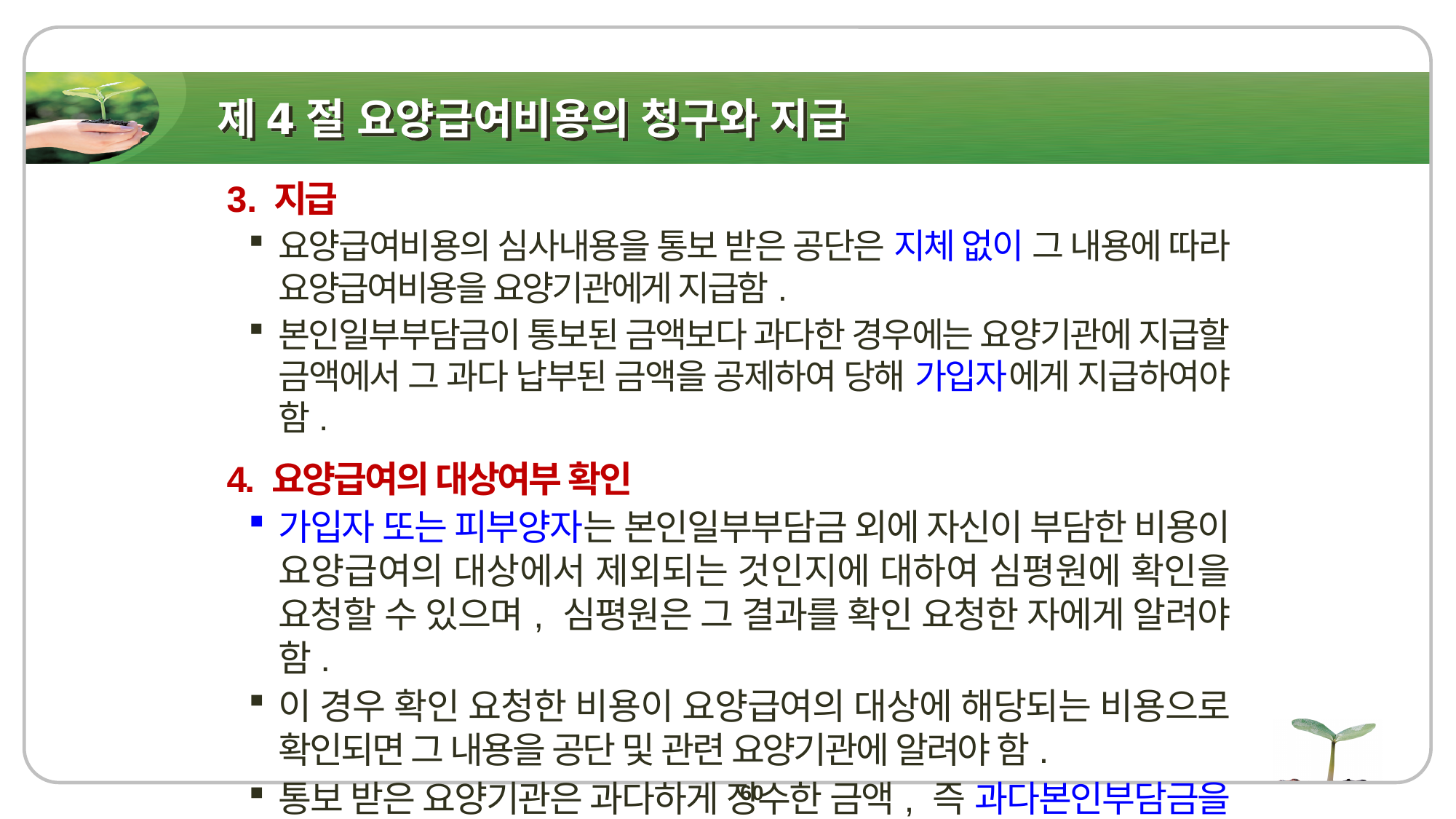

# 제4절 요양급여비용의 청구와 지급
3. 지급
요양급여비용의 심사내용을 통보 받은 공단은 지체 없이 그 내용에 따라 요양급여비용을 요양기관에게 지급함.
본인일부부담금이 통보된 금액보다 과다한 경우에는 요양기관에 지급할 금액에서 그 과다 납부된 금액을 공제하여 당해 가입자에게 지급하여야 함.
4. 요양급여의 대상여부 확인
가입자 또는 피부양자는 본인일부부담금 외에 자신이 부담한 비용이 요양급여의 대상에서 제외되는 것인지에 대하여 심평원에 확인을 요청할 수 있으며, 심평원은 그 결과를 확인 요청한 자에게 알려야 함.
이 경우 확인 요청한 비용이 요양급여의 대상에 해당되는 비용으로 확인되면 그 내용을 공단 및 관련 요양기관에 알려야 함.
통보 받은 요양기관은 과다하게 징수한 금액, 즉 과다본인부담금을 지체 없이 확인 요청한 자에게 지급하여야 함
60